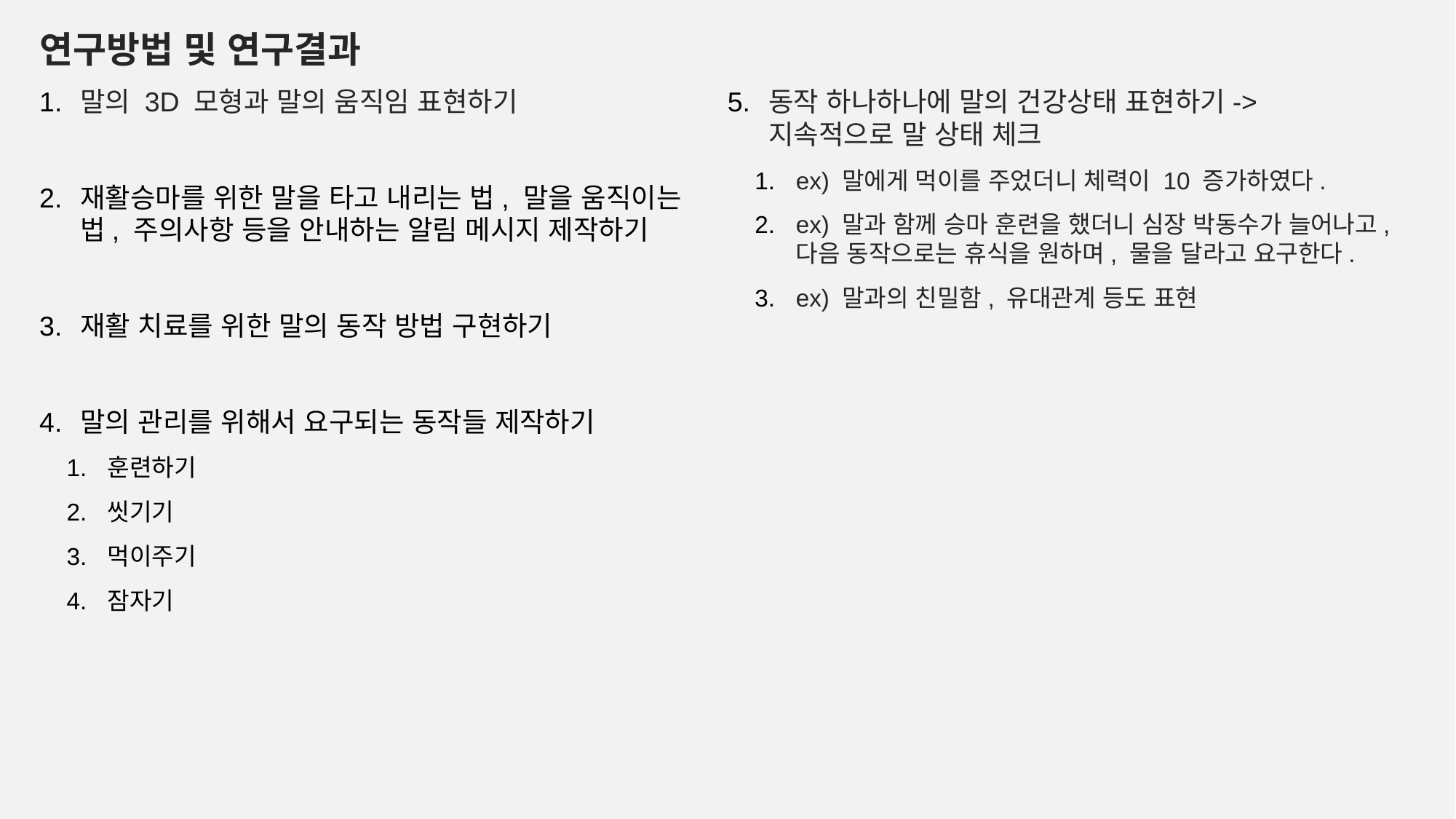

연구방법 및 연구결과
말의 3D 모형과 말의 움직임 표현하기

재활승마를 위한 말을 타고 내리는 법, 말을 움직이는 법, 주의사항 등을 안내하는 알림 메시지 제작하기

재활 치료를 위한 말의 동작 방법 구현하기

말의 관리를 위해서 요구되는 동작들 제작하기
훈련하기
씻기기
먹이주기
잠자기

동작 하나하나에 말의 건강상태 표현하기->          지속적으로 말 상태 체크
ex) 말에게 먹이를 주었더니 체력이 10 증가하였다.
ex) 말과 함께 승마 훈련을 했더니 심장 박동수가 늘어나고, 다음 동작으로는 휴식을 원하며, 물을 달라고 요구한다.
ex) 말과의 친밀함, 유대관계 등도 표현